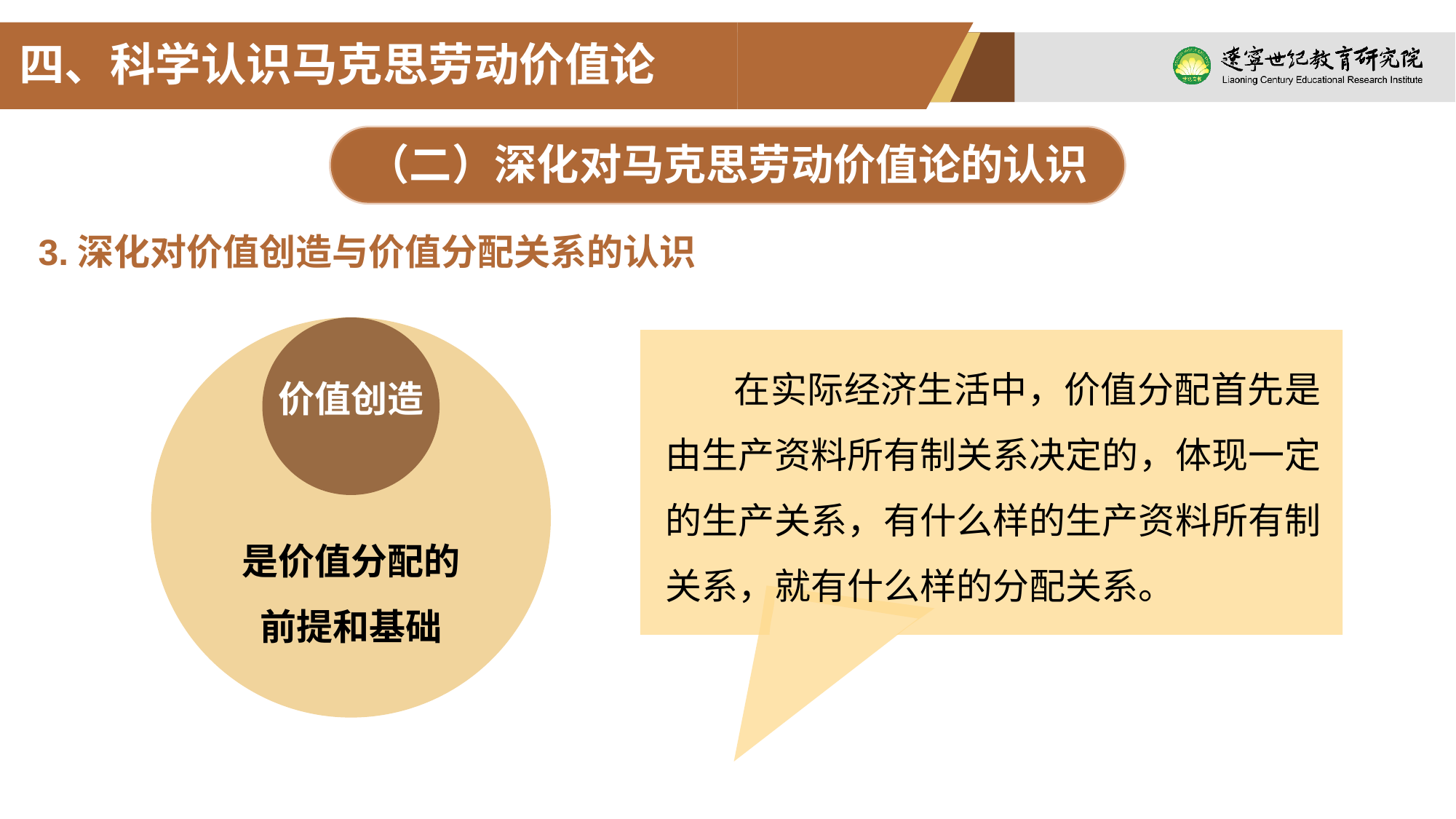

四、科学认识马克思劳动价值论
（二）深化对马克思劳动价值论的认识
3.深化对价值创造与价值分配关系的认识

价值创造
是价值分配的前提和基础

       在实际经济生活中，价值分配首先是由生产资料所有制关系决定的，体现一定的生产关系，有什么样的生产资料所有制关系，就有什么样的分配关系。